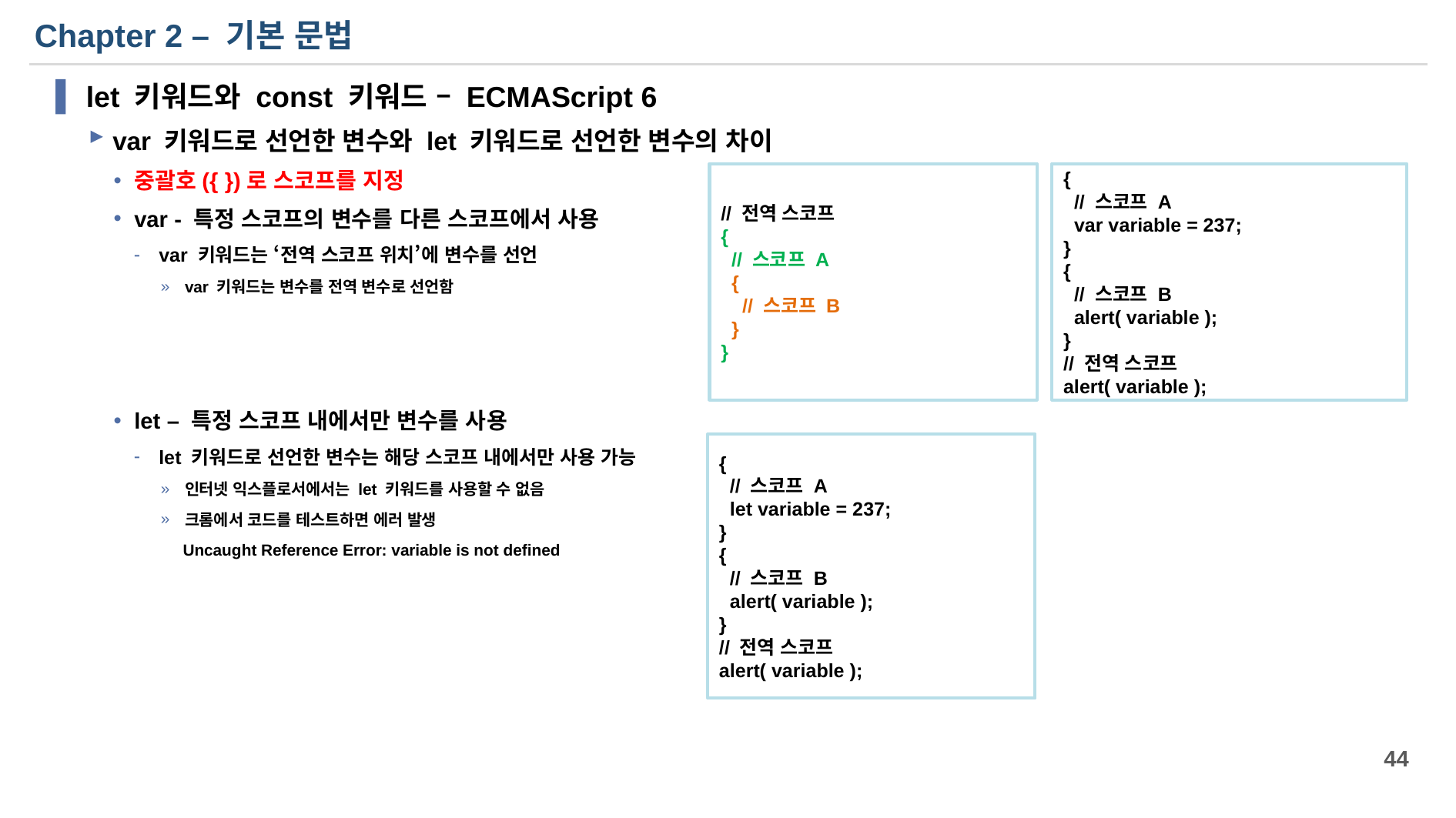

# Chapter 2 – 기본 문법
let 키워드와 const 키워드 – ECMAScript 6
var 키워드로 선언한 변수와 let 키워드로 선언한 변수의 차이
중괄호({ })로 스코프를 지정
var - 특정 스코프의 변수를 다른 스코프에서 사용
var 키워드는 ‘전역 스코프 위치’에 변수를 선언
var 키워드는 변수를 전역 변수로 선언함

let – 특정 스코프 내에서만 변수를 사용
let 키워드로 선언한 변수는 해당 스코프 내에서만 사용 가능
인터넷 익스플로서에서는 let 키워드를 사용할 수 없음
크롬에서 코드를 테스트하면 에러 발생
     Uncaught Reference Error: variable is not defined

// 전역 스코프
{
  // 스코프 A
  {
    // 스코프 B
  }
}
{
  // 스코프 A
  var variable = 237;
}
{
  // 스코프 B
  alert( variable );
}
// 전역 스코프
alert( variable );
{
  // 스코프 A
  let variable = 237;
}
{
  // 스코프 B
  alert( variable );
}
// 전역 스코프
alert( variable );
44